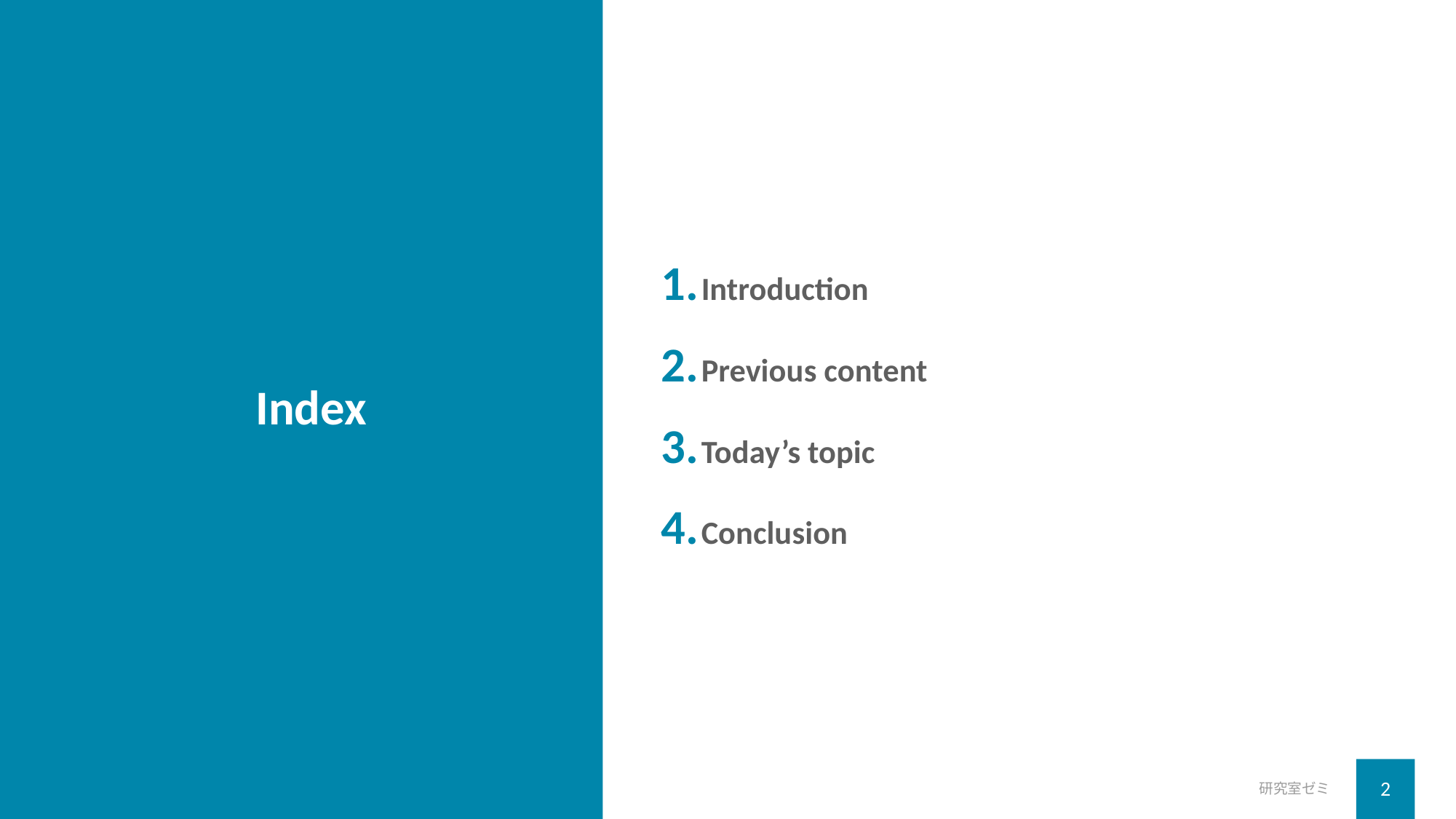

Introduction
Previous content
Today’s topic
Conclusion
# Index
研究室ゼミ
2